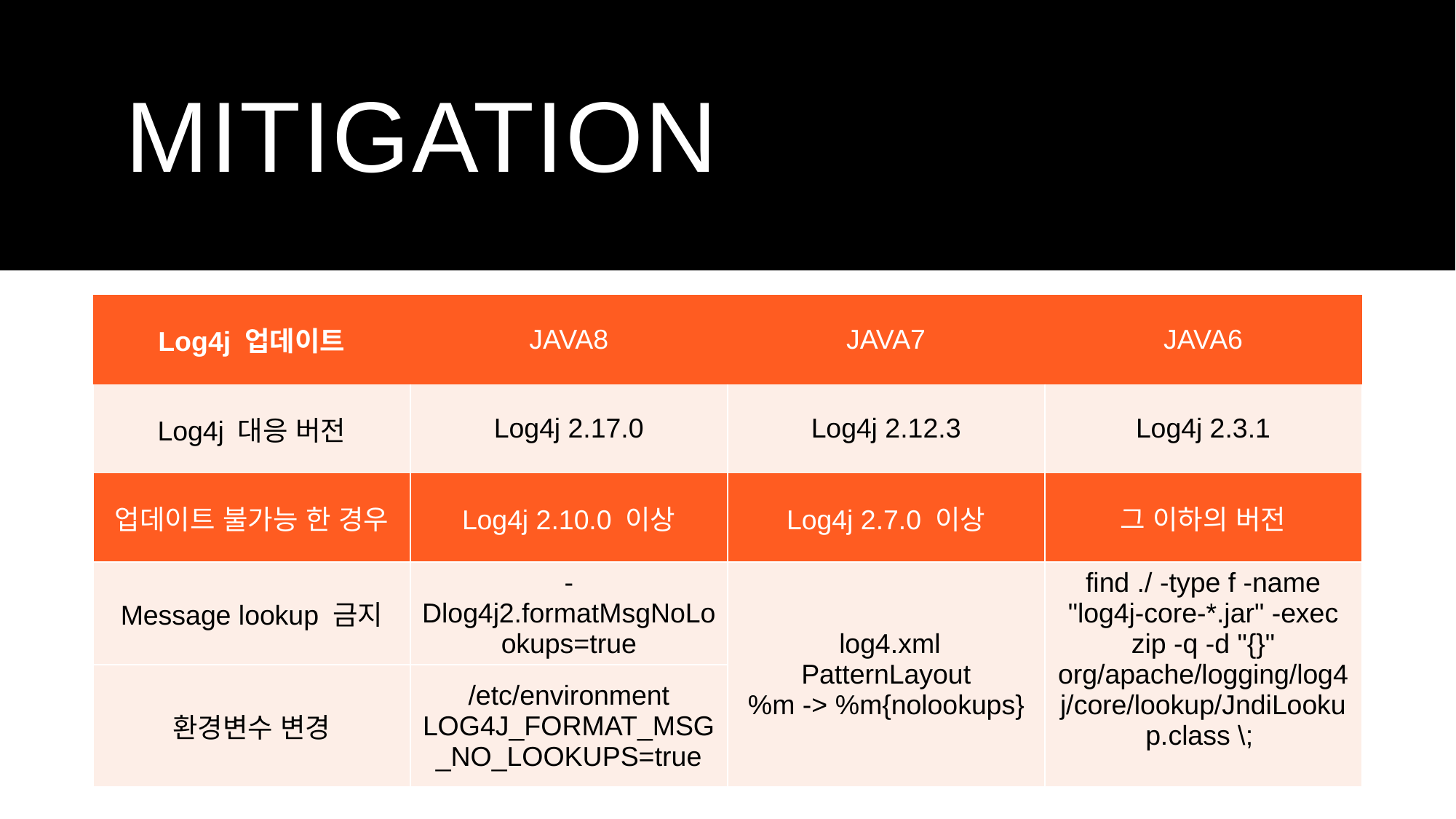

# Mitigation
| ​Log4j 업데이트 | JAVA8 | JAVA7 | JAVA6 |
| --- | --- | --- | --- |
| Log4j 대응 버전 | Log4j 2.17.0 | Log4j 2.12.3 | Log4j 2.3.1 |
| 업데이트 불가능 한 경우 | Log4j 2.10.0 이상 | Log4j 2.7.0 이상 | 그 이하의 버전 |
| Message lookup 금지 | -Dlog4j2.formatMsgNoLookups=true | log4.xml PatternLayout %m -> %m{nolookups} | find ./ -type f -name "log4j-core-\*.jar" -exec zip -q -d "{}" org/apache/logging/log4j/core/lookup/JndiLookup.class \; |
| 환경변수 변경 | /etc/environment LOG4J\_FORMAT\_MSG\_NO\_LOOKUPS=true | 2.2​ | 1.7​ |